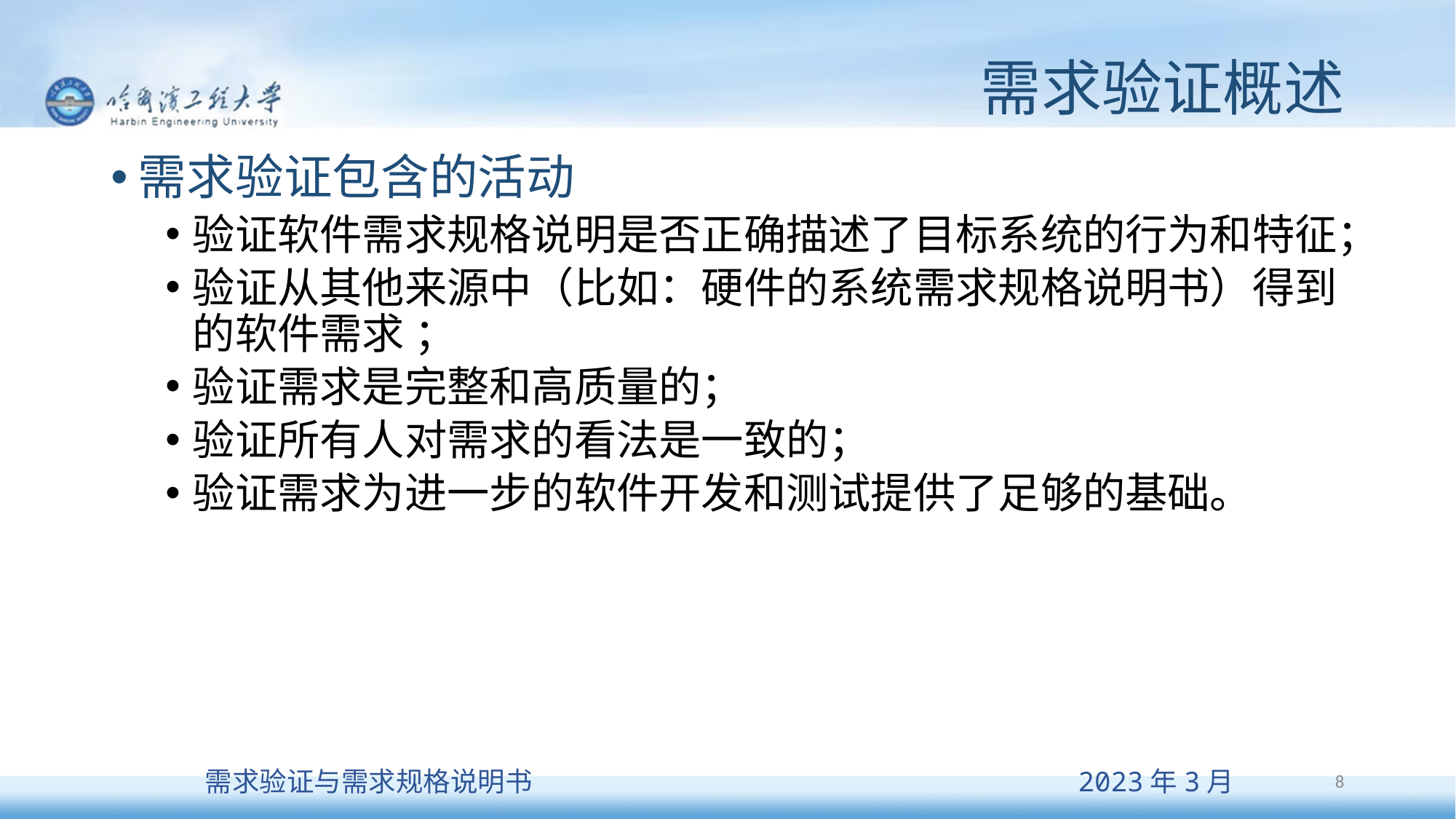

# 需求验证概述
需求验证包含的活动
验证软件需求规格说明是否正确描述了目标系统的行为和特征；
验证从其他来源中（比如：硬件的系统需求规格说明书）得到的软件需求 ；
验证需求是完整和高质量的；
验证所有人对需求的看法是一致的；
验证需求为进一步的软件开发和测试提供了足够的基础。

8